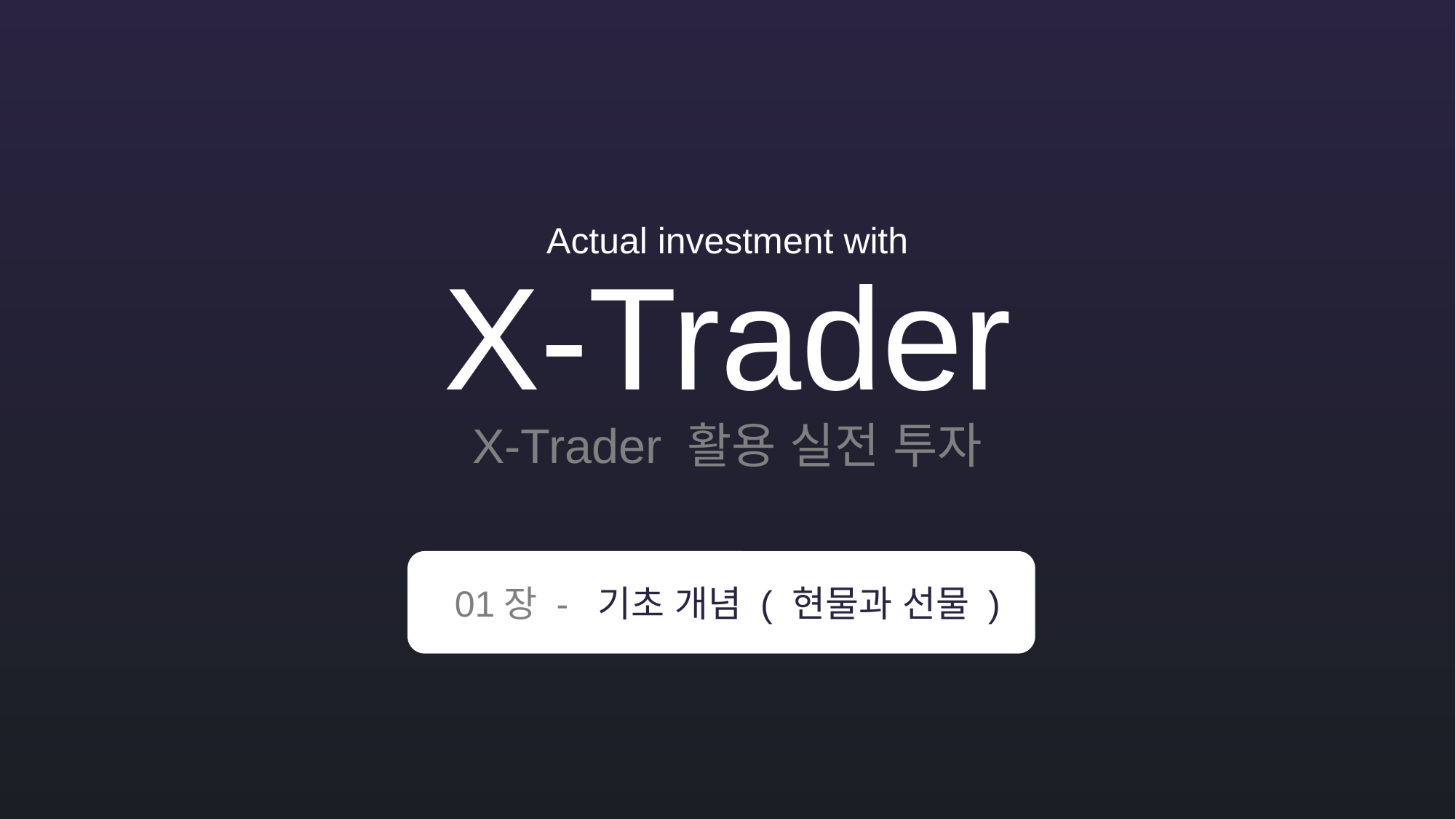

Actual investment with
X-Trader
X-Trader 활용 실전 투자

01장 -  기초 개념 ( 현물과 선물 )